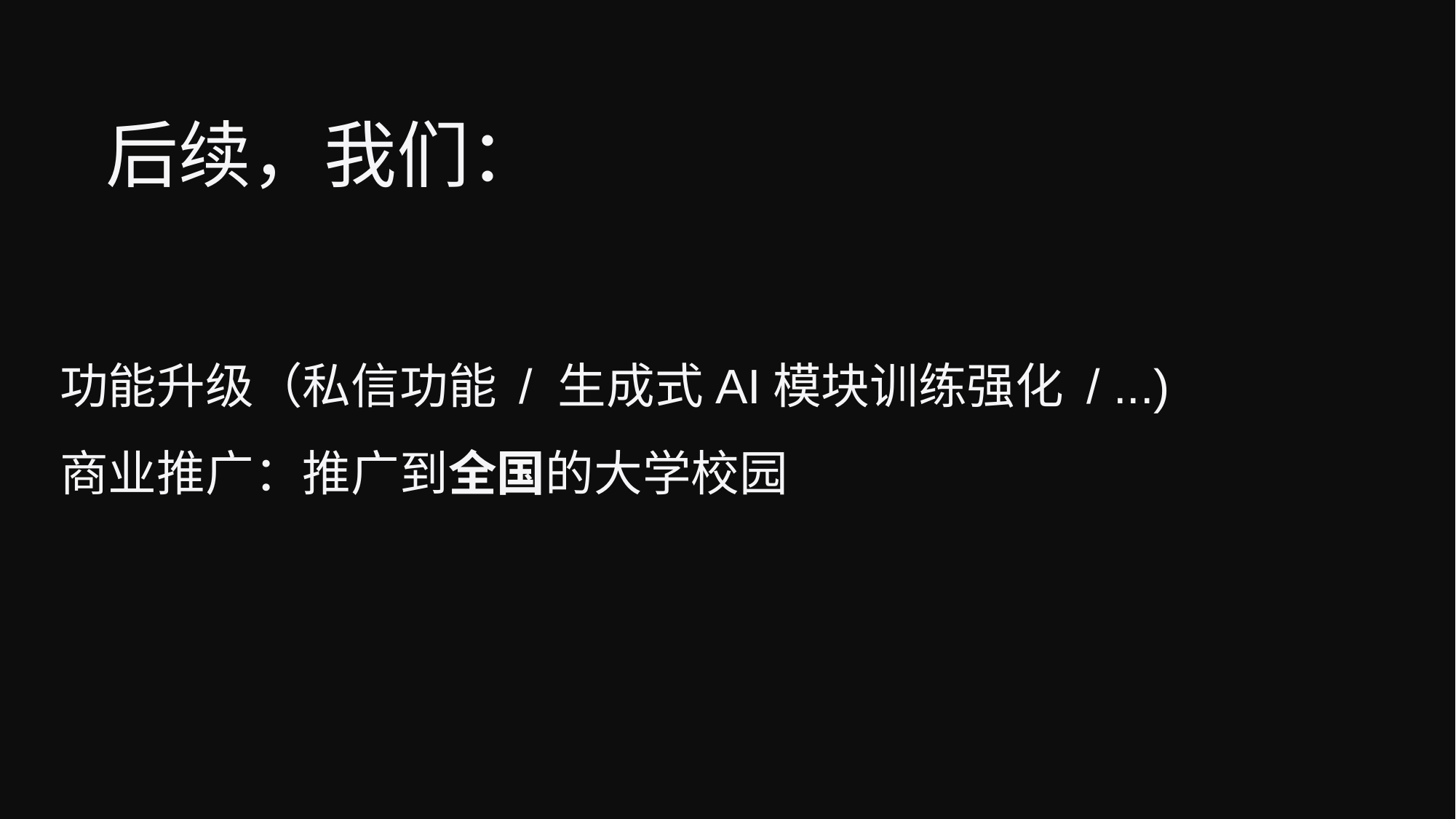

后续，我们：
功能升级（私信功能 / 生成式AI模块训练强化 / ...)
商业推广：推广到全国的大学校园